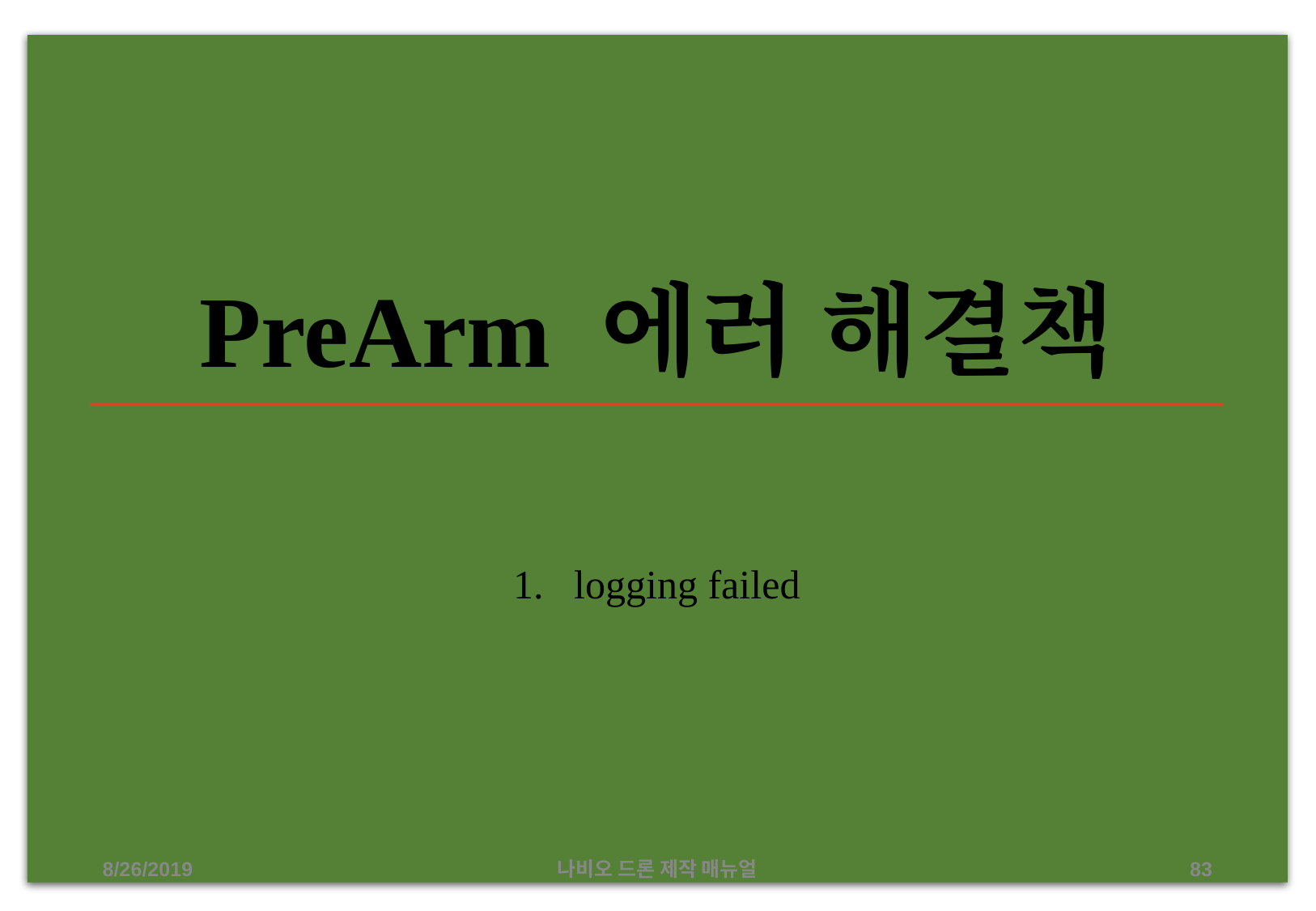

# PreArm 에러 해결책
logging failed

8/26/2019
나비오 드론 제작 매뉴얼
83